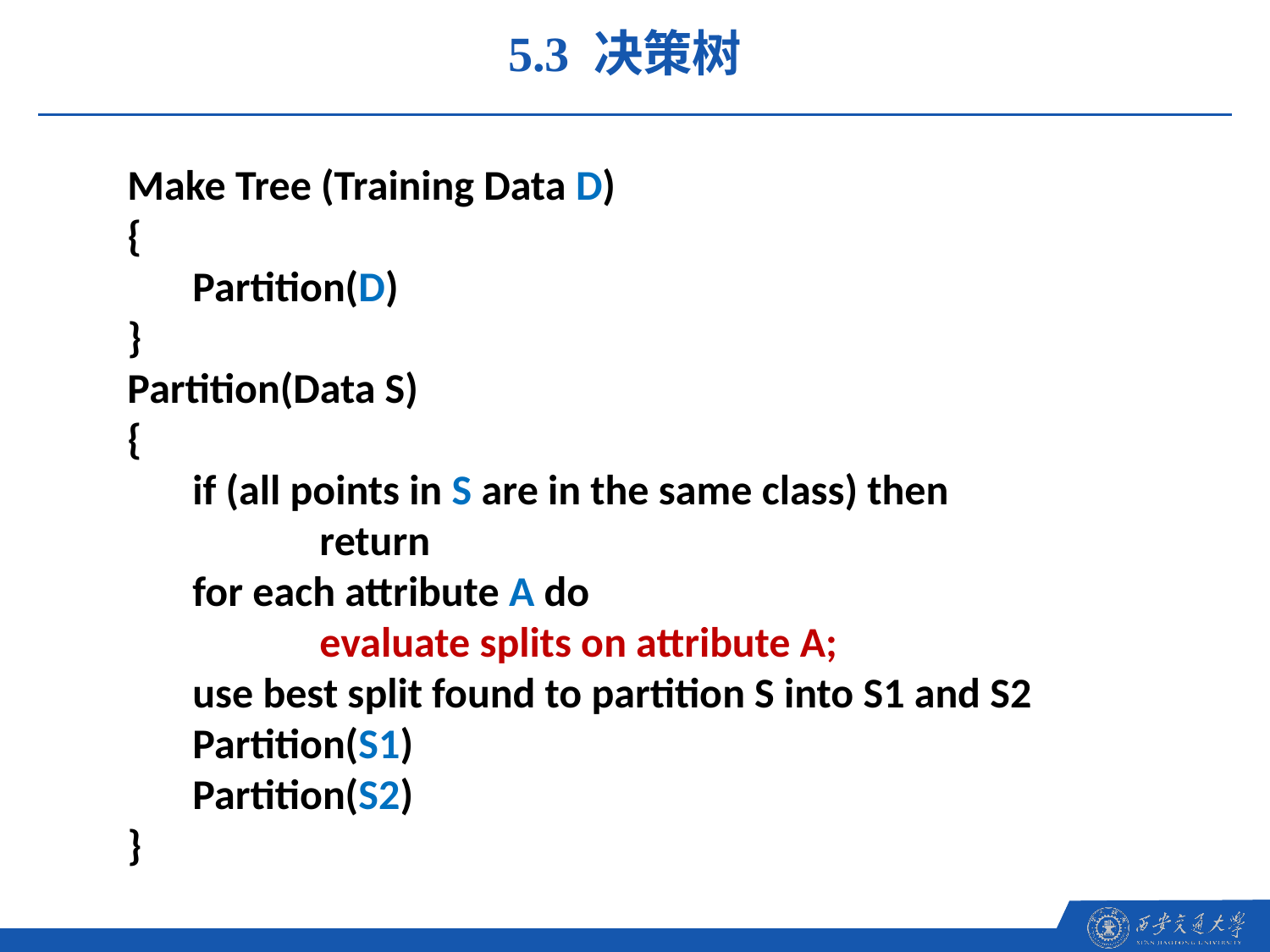

5.3 决策树
Make Tree (Training Data D)
{
	Partition(D)
}
Partition(Data S)
{
	if (all points in S are in the same class) then
		return
	for each attribute A do
		evaluate splits on attribute A;
	use best split found to partition S into S1 and S2
	Partition(S1)
	Partition(S2)
}